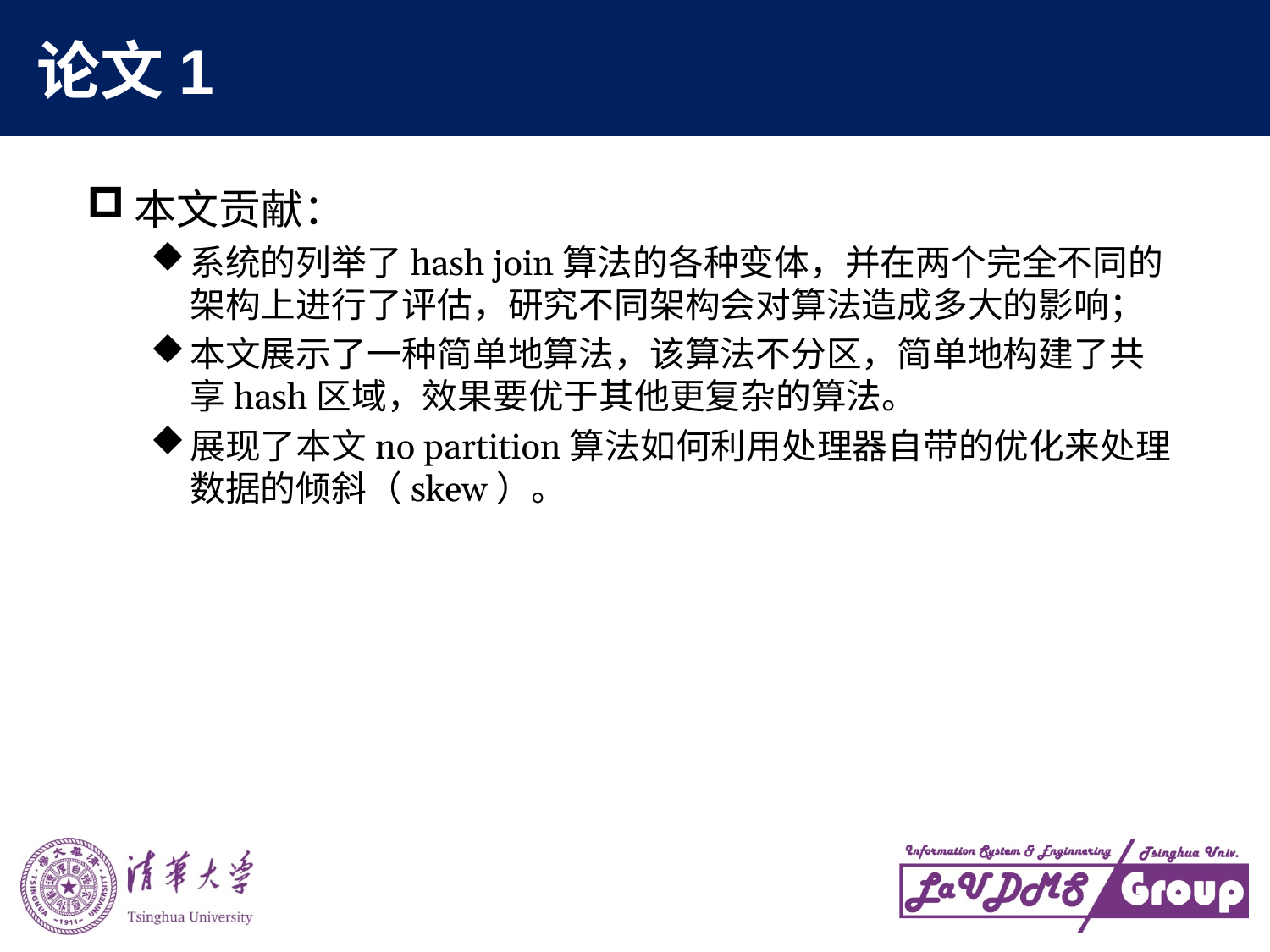

# 论文1
本文贡献：
系统的列举了hash join算法的各种变体，并在两个完全不同的架构上进行了评估，研究不同架构会对算法造成多大的影响；
本文展示了一种简单地算法，该算法不分区，简单地构建了共享hash区域，效果要优于其他更复杂的算法。
展现了本文no partition算法如何利用处理器自带的优化来处理数据的倾斜（skew）。